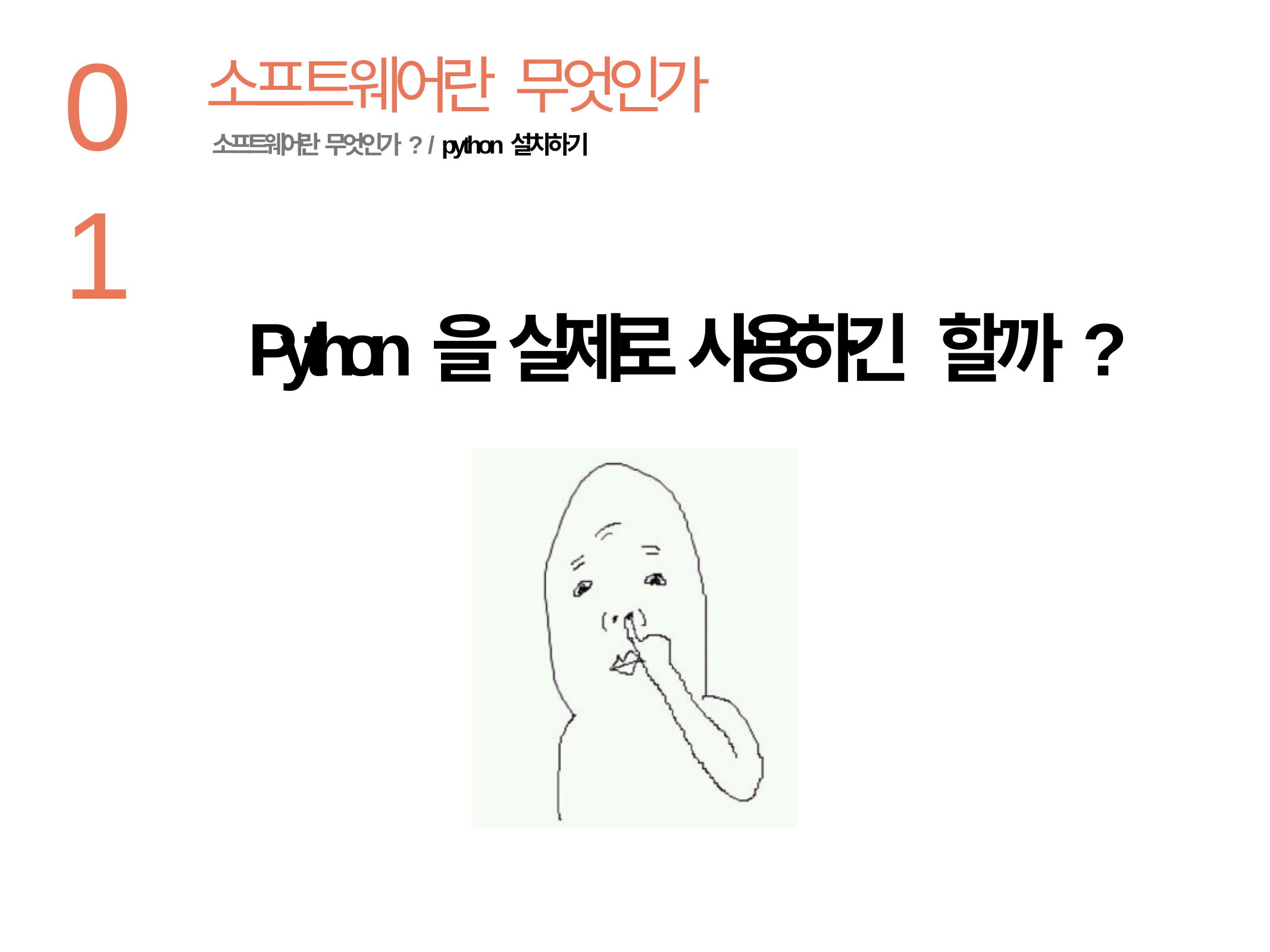

01
소프트웨어란 무엇인가
소프트웨어란  무엇인가?  / python설치하기
Python을  실제로  사용하긴  할까?